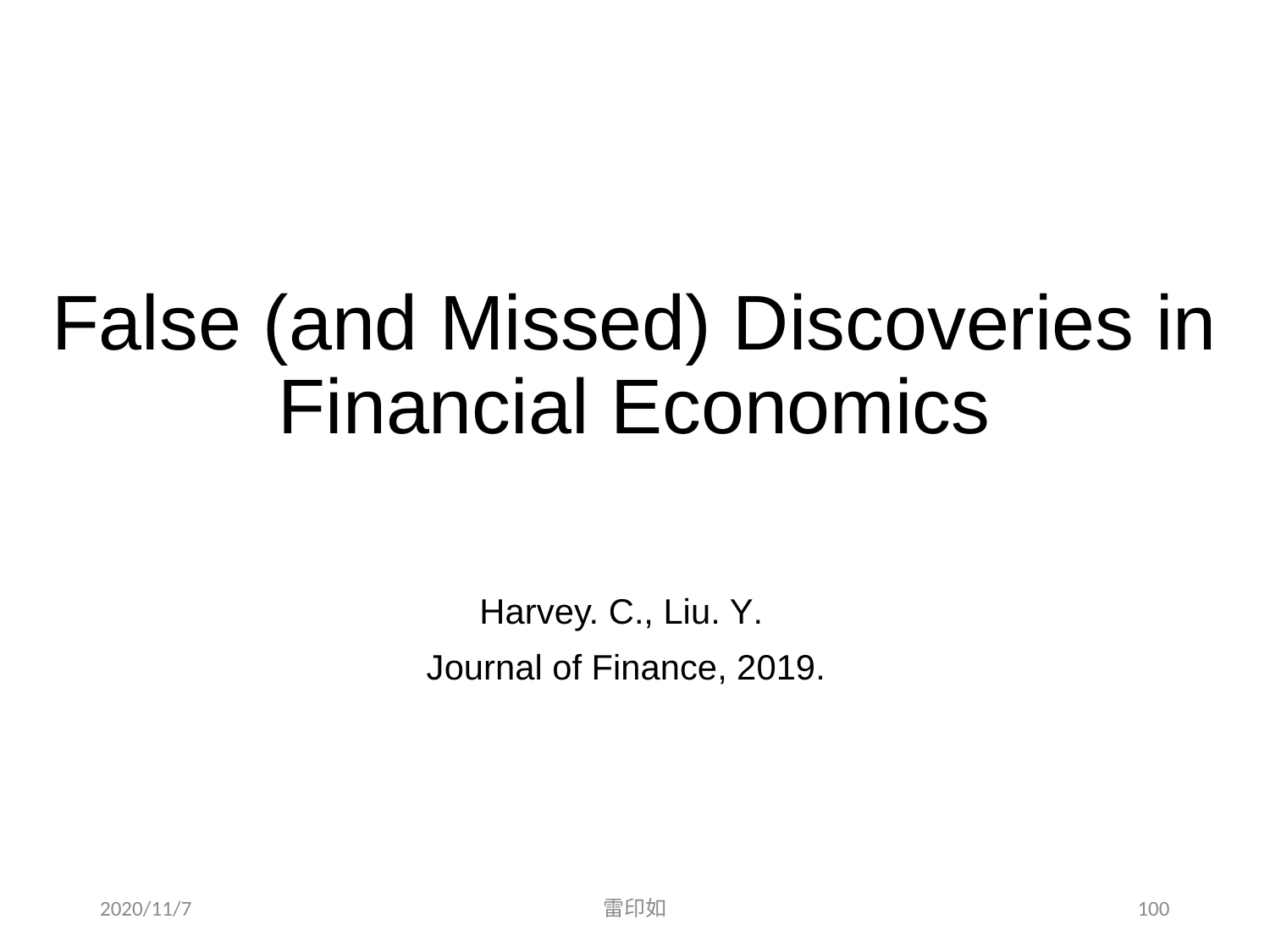

False (and Missed) Discoveries in
Financial Economics
Harvey. C., Liu. Y.
Journal of Finance, 2019.
2020/11/7
雷印如
100